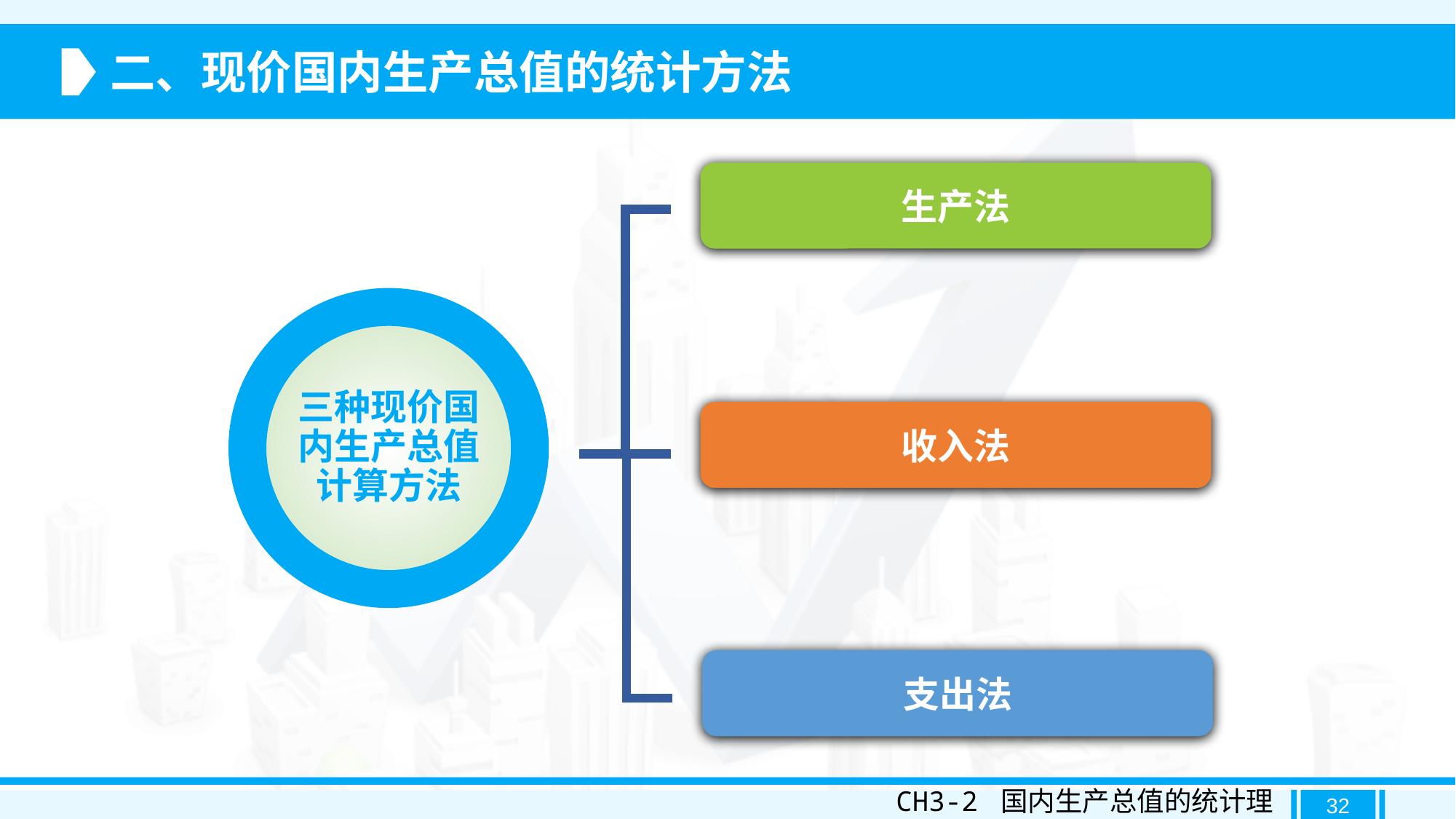

二、现价国内生产总值的统计方法

生产法

三种现价国内生产总值计算方法
收入法
支出法
CH3-2 国内生产总值的统计理论
32